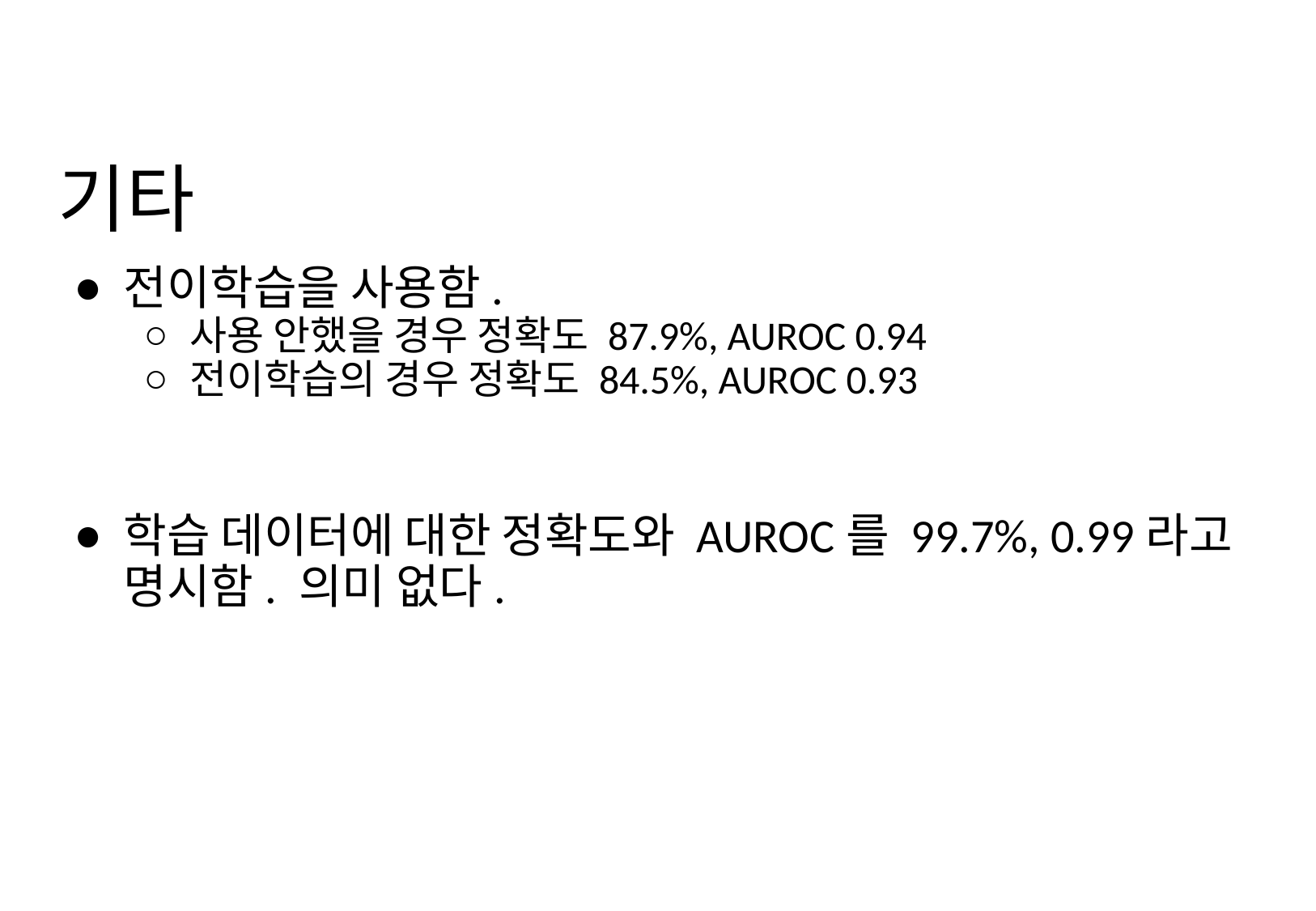

# 기타
전이학습을 사용함.
사용 안했을 경우 정확도 87.9%, AUROC 0.94
전이학습의 경우 정확도 84.5%, AUROC 0.93

학습 데이터에 대한 정확도와 AUROC를 99.7%, 0.99라고 명시함. 의미 없다.